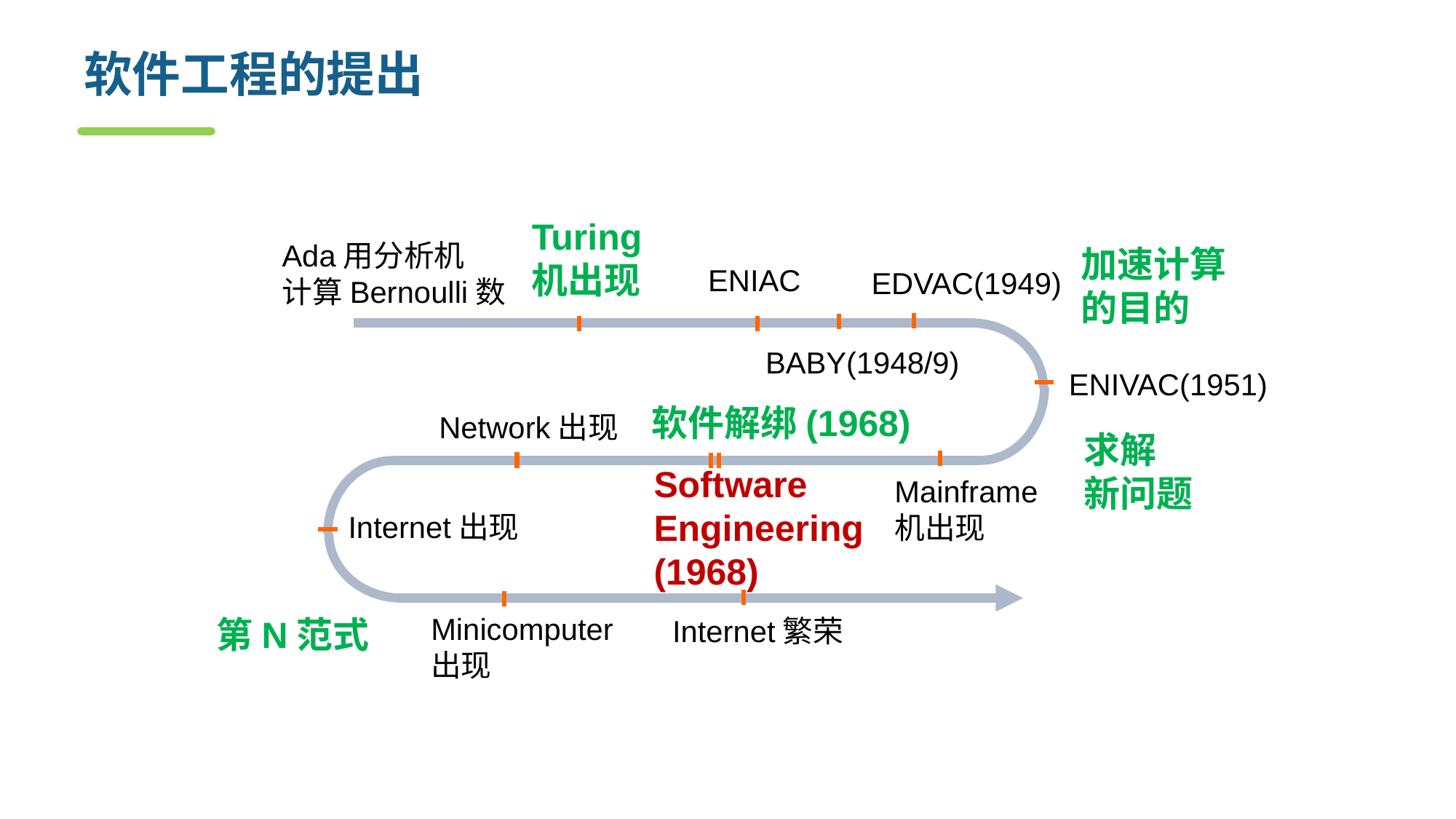

# 软件工程的提出
Turing
机出现
Ada用分析机
计算Bernoulli数
加速计算
的目的
ENIAC
EDVAC(1949)

BABY(1948/9)
ENIVAC(1951)
软件解绑(1968)
Network出现
求解
新问题
Software
Engineering
(1968)
Mainframe
机出现
Internet出现
Minicomputer
出现
Internet繁荣
第N范式
25